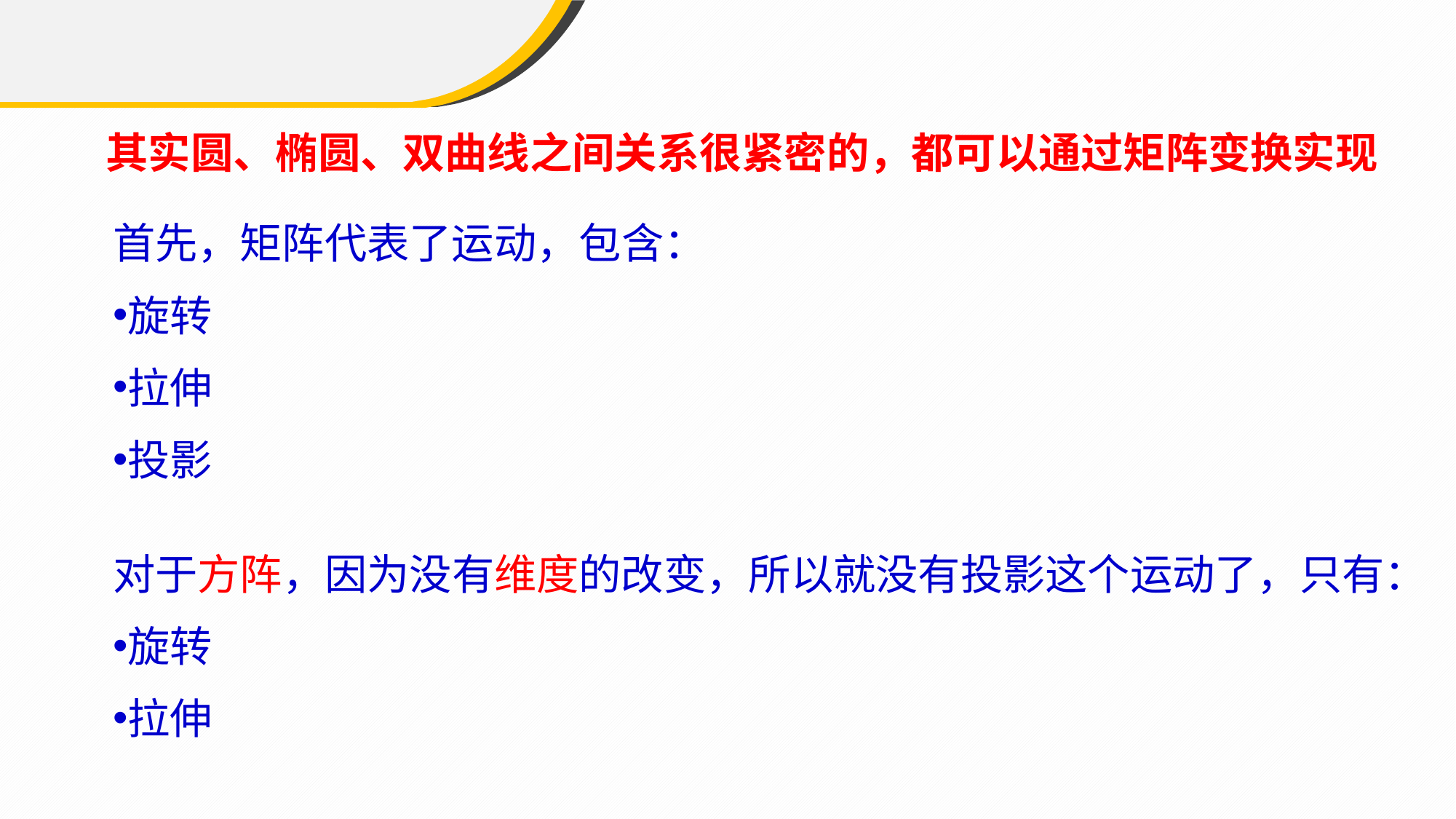

其实圆、椭圆、双曲线之间关系很紧密的，都可以通过矩阵变换实现
首先，矩阵代表了运动，包含：
旋转
拉伸
投影
对于方阵，因为没有维度的改变，所以就没有投影这个运动了，只有：
旋转
拉伸